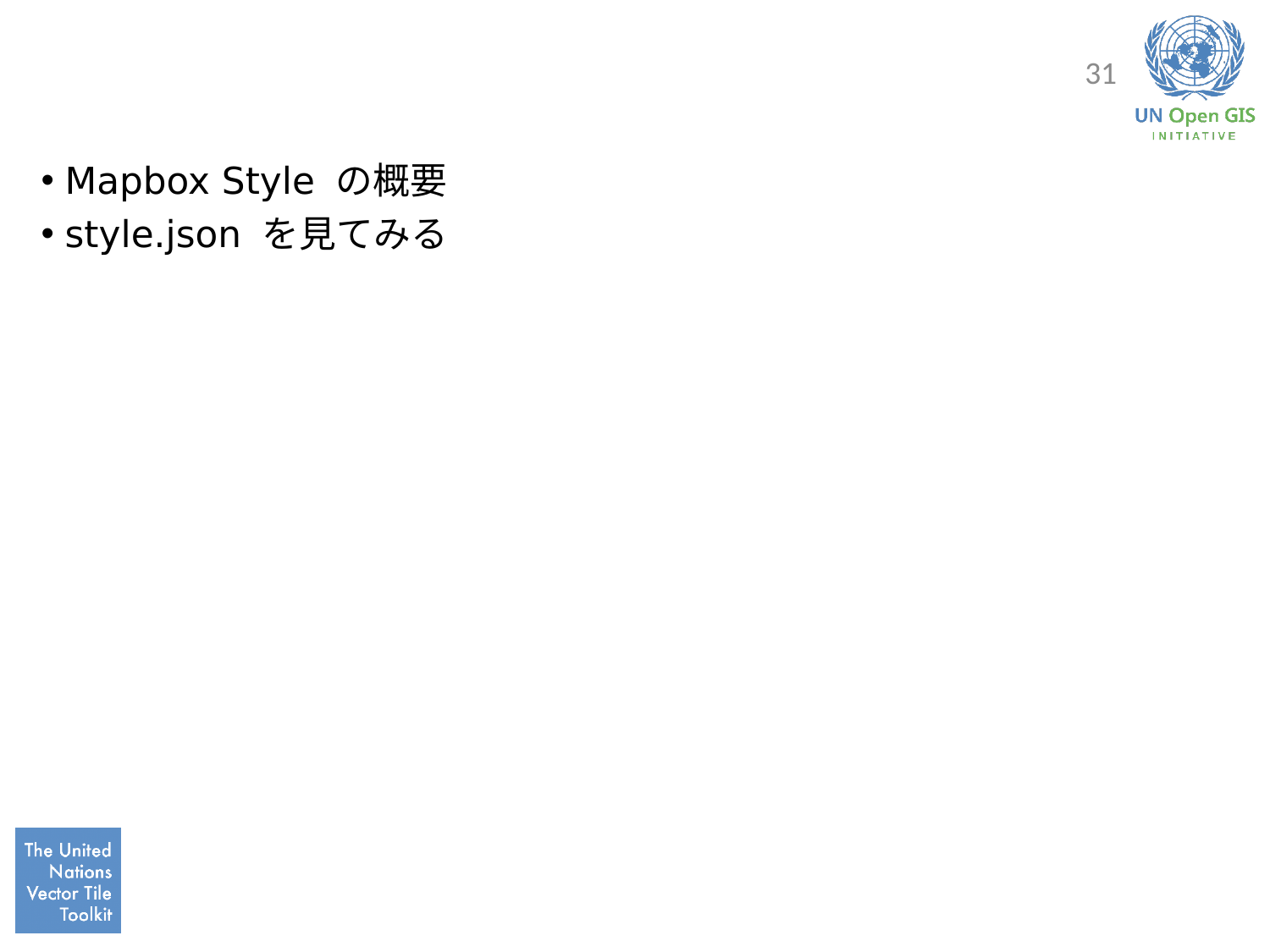

#
31
Mapbox Style の概要
style.json を見てみる